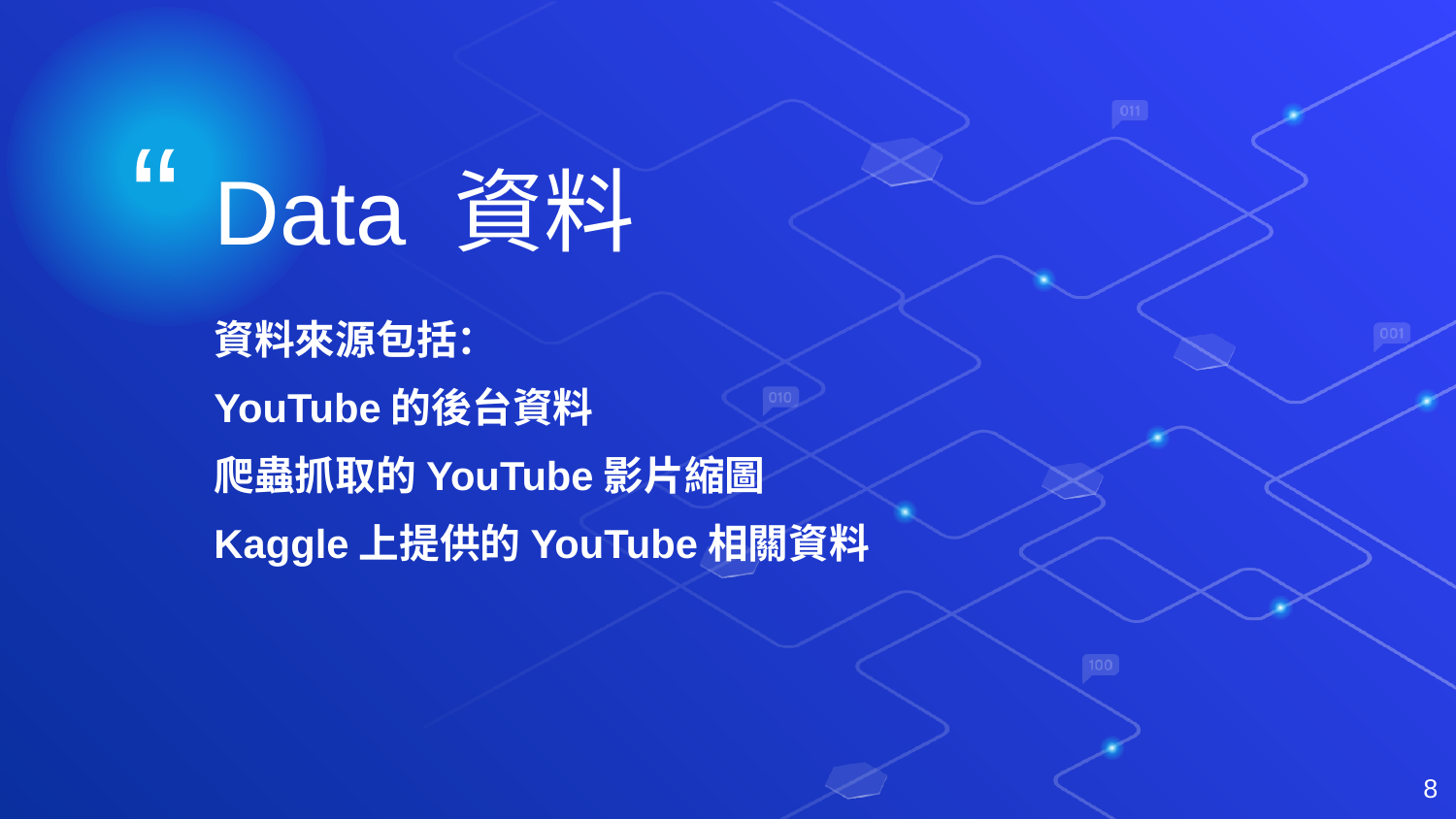

Data 資料

資料來源包括：
YouTube的後台資料
爬蟲抓取的YouTube影片縮圖
Kaggle上提供的YouTube相關資料

8